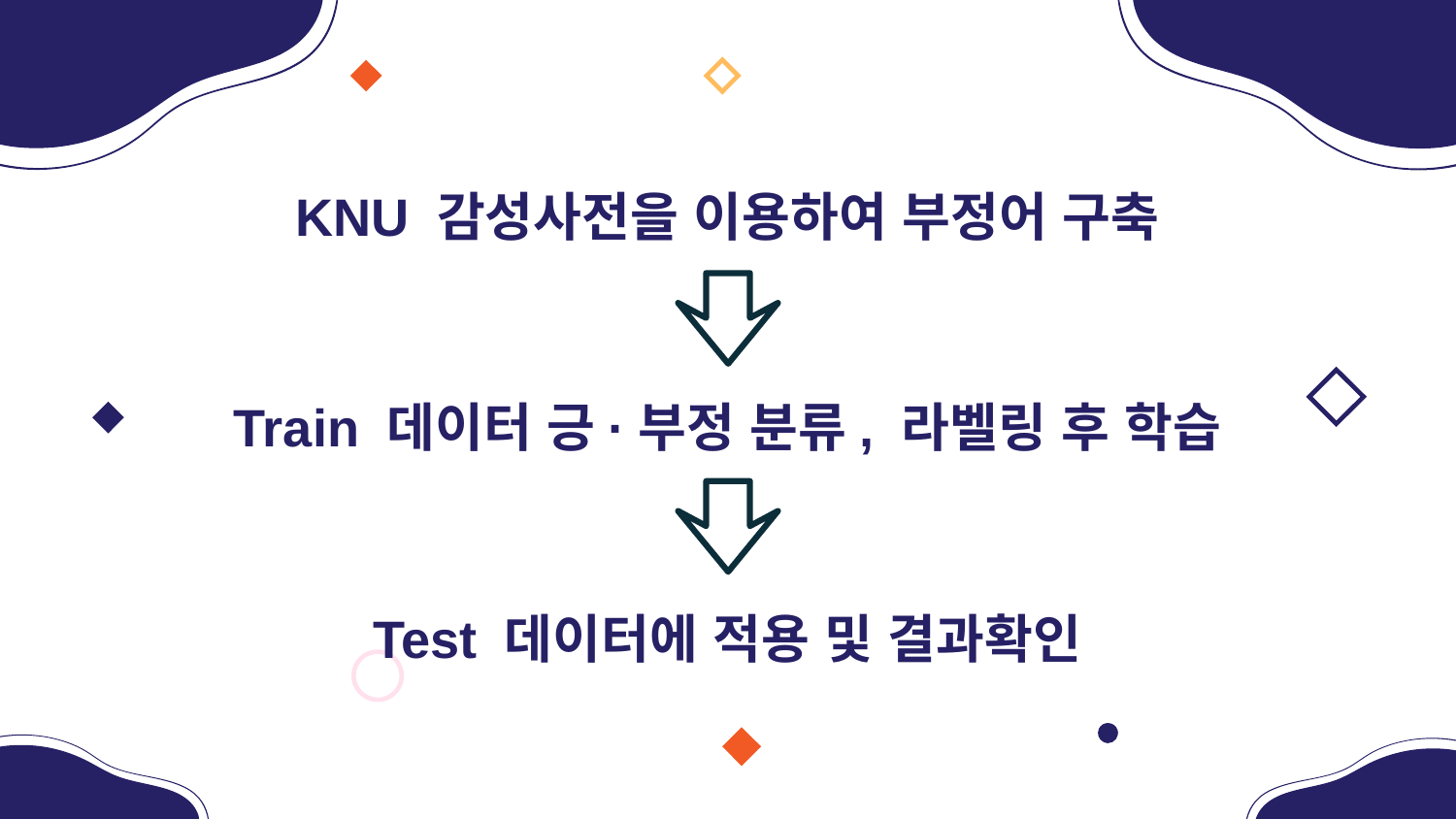

KNU 감성사전을 이용하여 부정어 구축

Train 데이터 긍·부정 분류, 라벨링 후 학습

Test 데이터에 적용 및 결과확인